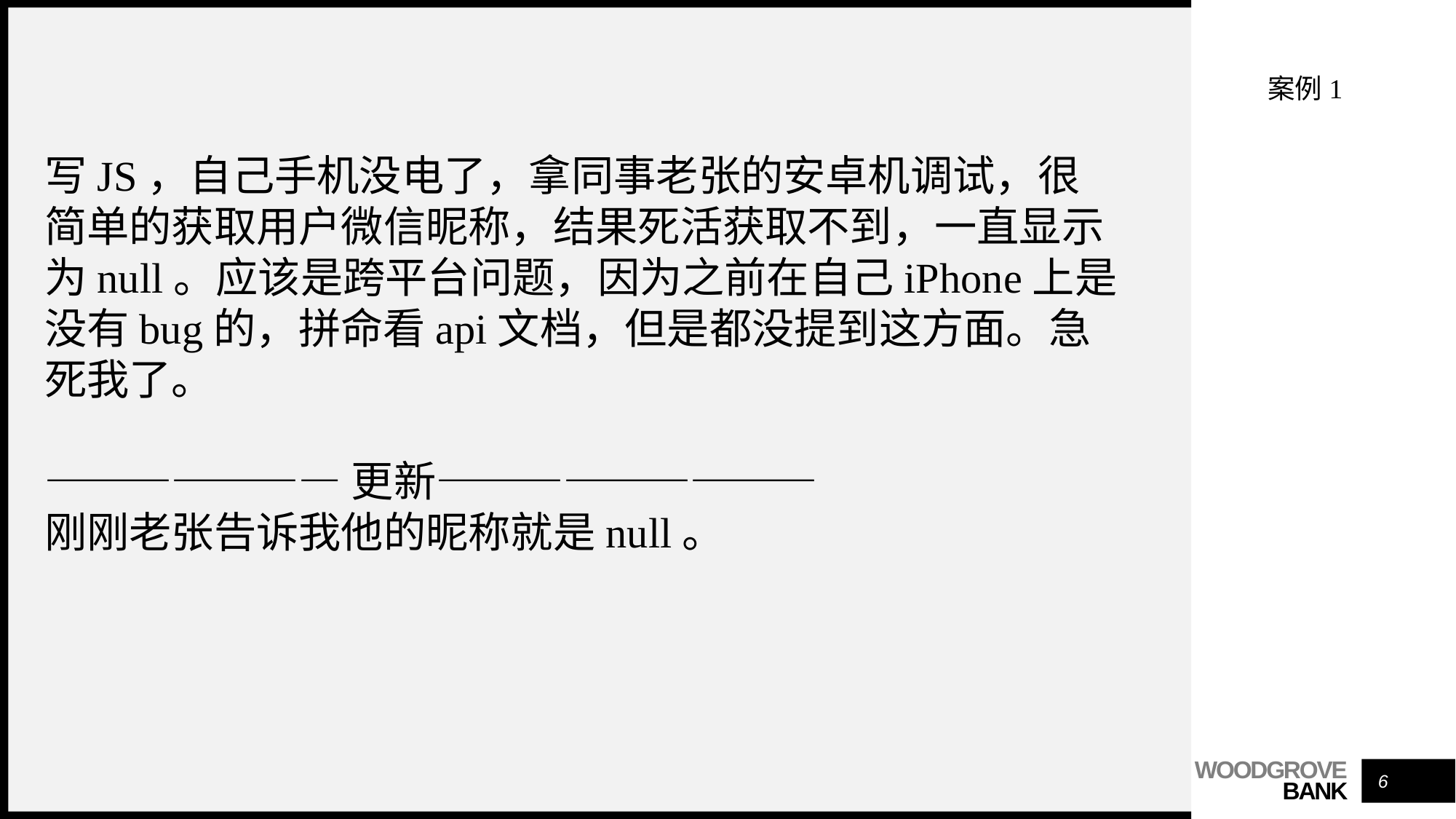

案例1
写JS，自己手机没电了，拿同事老张的安卓机调试，很简单的获取用户微信昵称，结果死活获取不到，一直显示为null。应该是跨平台问题，因为之前在自己iPhone上是没有bug的，拼命看api文档，但是都没提到这方面。急死我了。

———————更新—————————
刚刚老张告诉我他的昵称就是null。
6